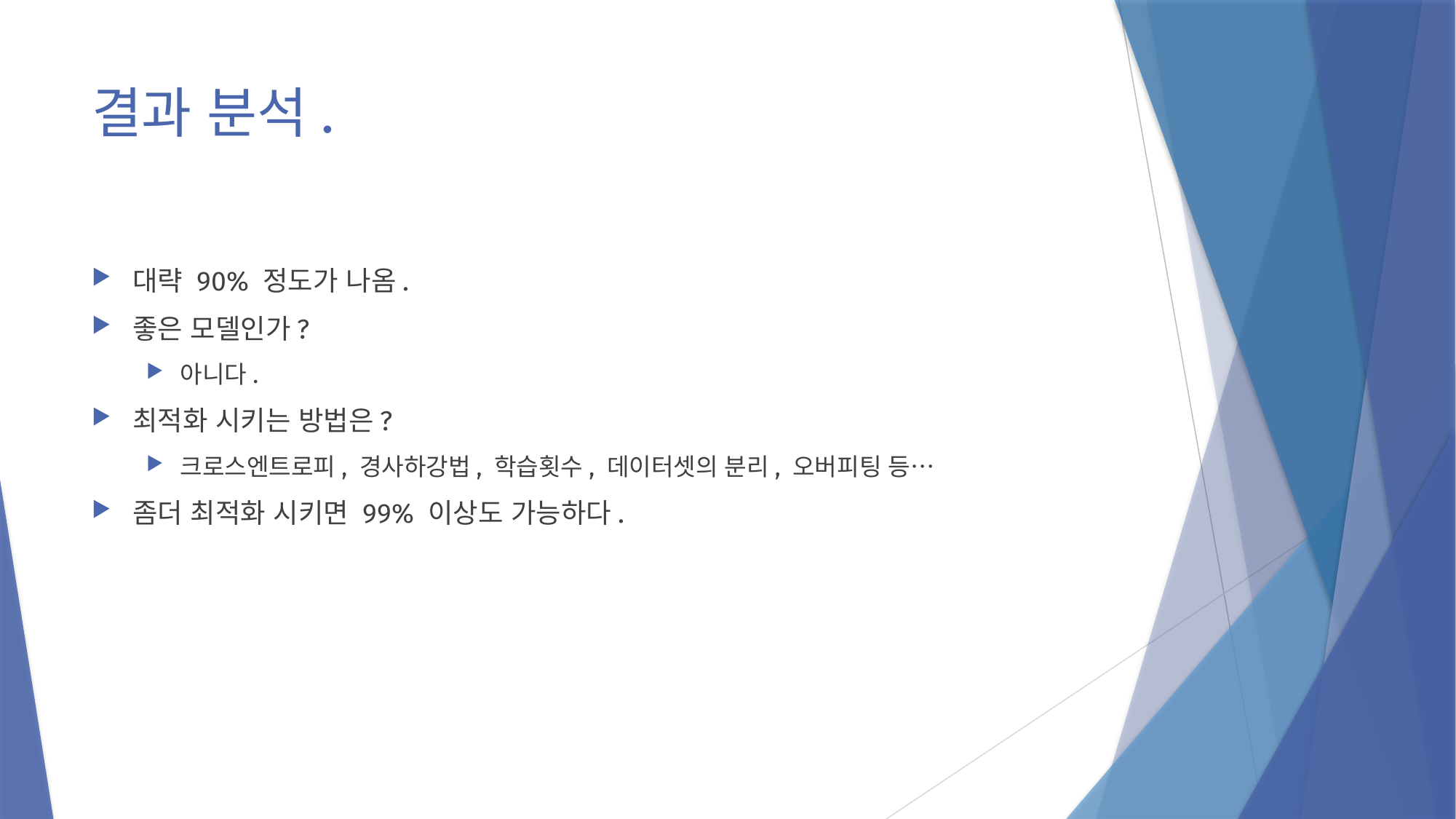

# 결과 분석.
대략 90% 정도가 나옴.
좋은 모델인가?
아니다.
최적화 시키는 방법은?
크로스엔트로피, 경사하강법, 학습횟수, 데이터셋의 분리, 오버피팅 등…
좀더 최적화 시키면 99% 이상도 가능하다.